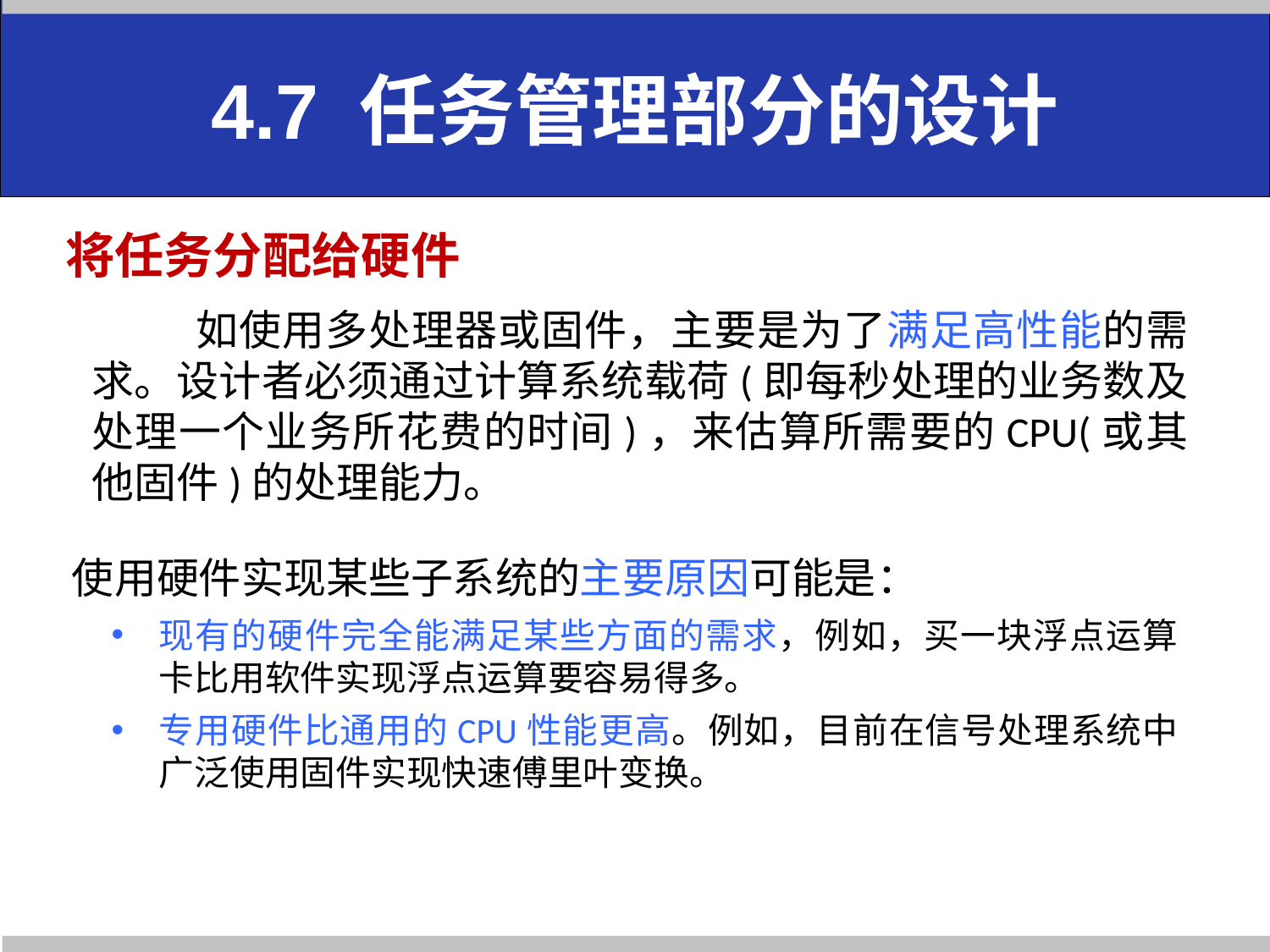

# 4.7 任务管理部分的设计
将任务分配给硬件
         如使用多处理器或固件，主要是为了满足高性能的需求。设计者必须通过计算系统载荷(即每秒处理的业务数及处理一个业务所花费的时间)，来估算所需要的CPU(或其他固件)的处理能力。
使用硬件实现某些子系统的主要原因可能是：
现有的硬件完全能满足某些方面的需求，例如，买一块浮点运算卡比用软件实现浮点运算要容易得多。
专用硬件比通用的CPU性能更高。例如，目前在信号处理系统中广泛使用固件实现快速傅里叶变换。
613